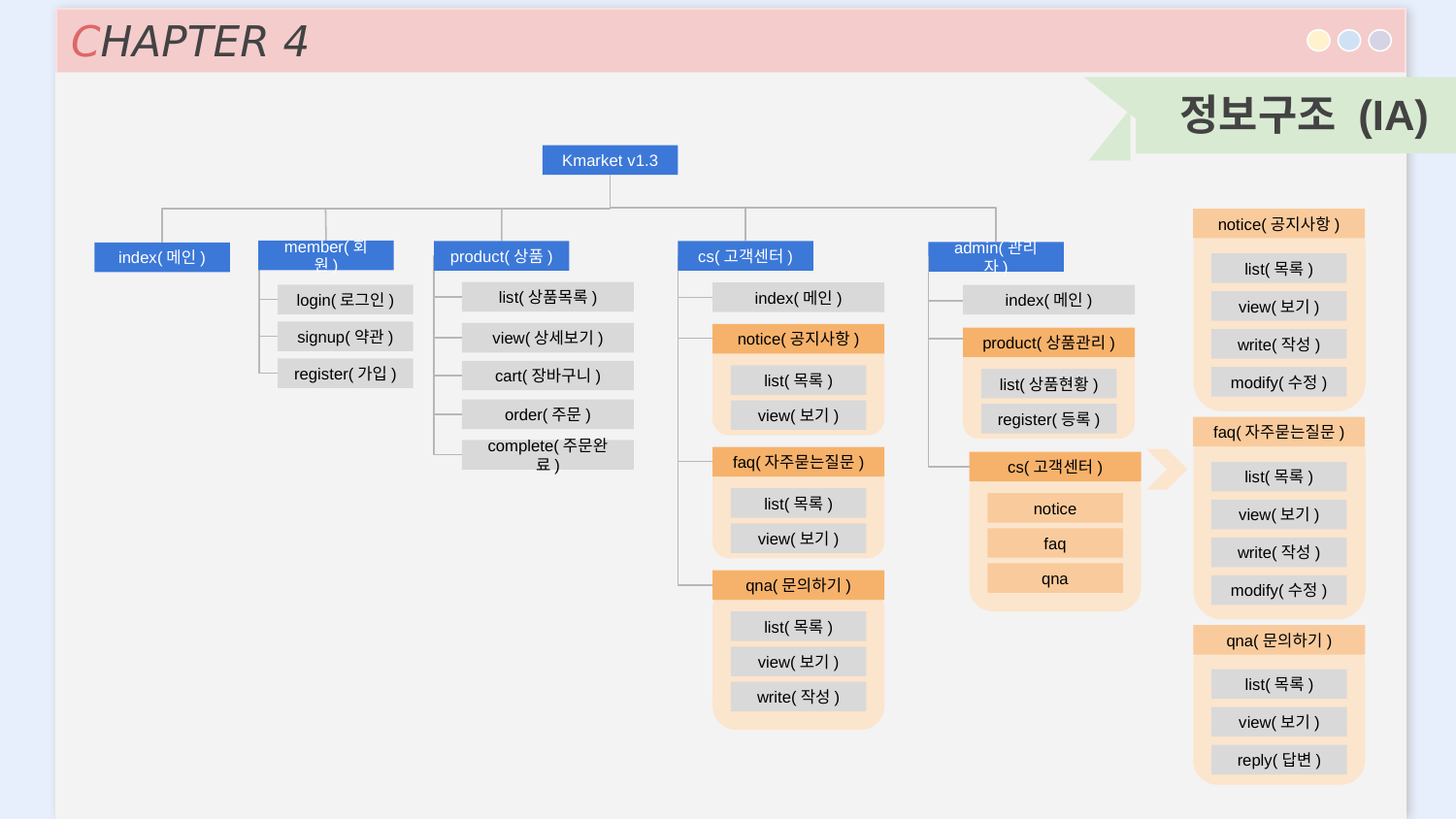

CHAPTER 4

정보구조 (IA)

Kmarket v1.3
member(회원)
login(로그인)
signup(약관)
register(가입)
product(상품)
list(상품목록)
view(상세보기)
cart(장바구니)
order(주문)
complete(주문완료)
cs(고객센터)
index(메인)
notice(공지사항)

list(목록)
view(보기)
faq(자주묻는질문)

list(목록)
view(보기)
qna(문의하기)

list(목록)
view(보기)
write(작성)
notice(공지사항)

list(목록)
view(보기)
write(작성)
modify(수정)
admin(관리자)
index(메인)
index(메인)
product(상품관리)

list(상품현황)
register(등록)
faq(자주묻는질문)

list(목록)
view(보기)
write(작성)
modify(수정)

cs(고객센터)

notice
faq
qna
qna(문의하기)

list(목록)
view(보기)
reply(답변)